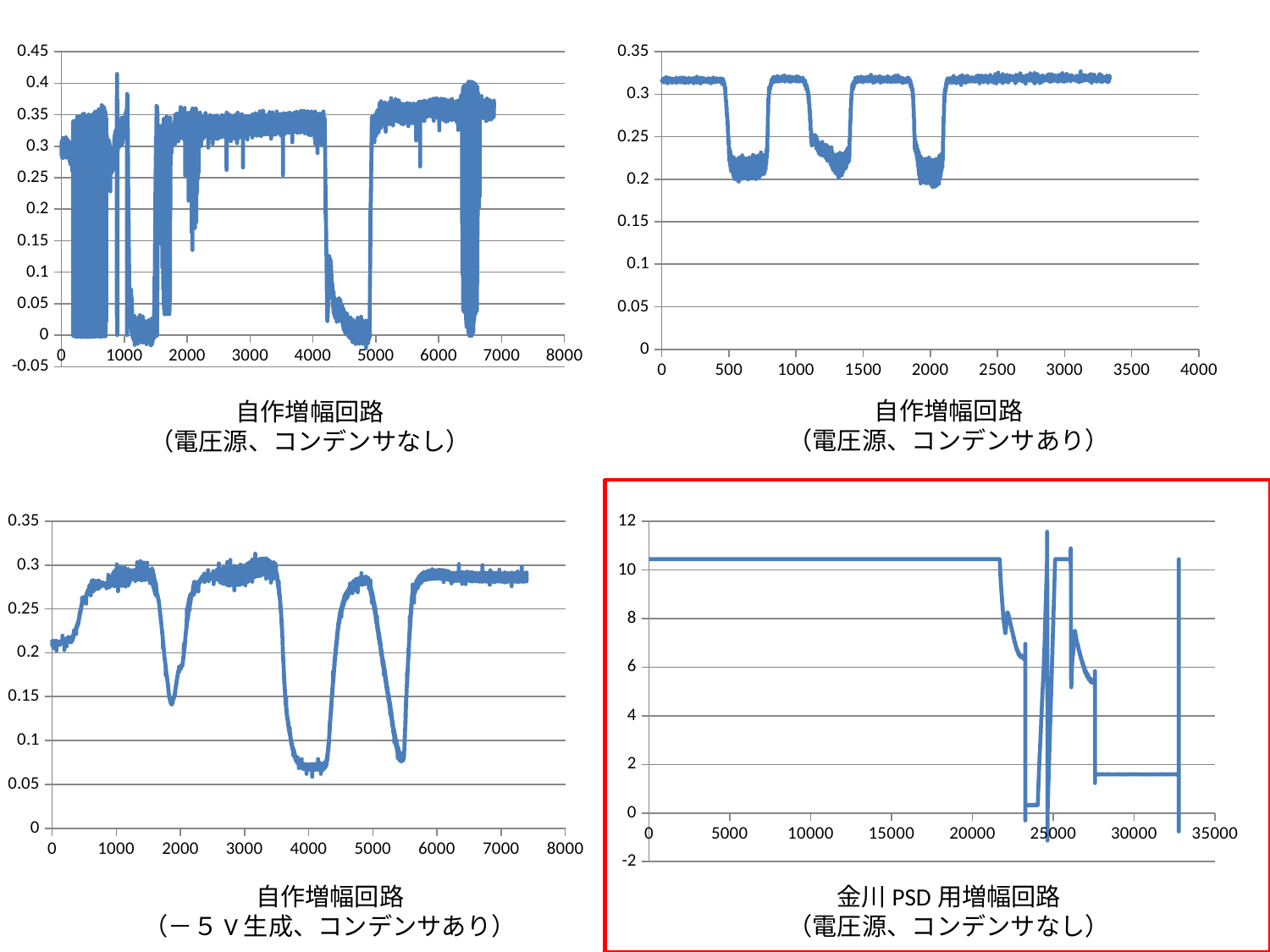

### Chart

| Category |  |
|---|---|

### Chart

| Category |  |
|---|---|
自作増幅回路
（電圧源、コンデンサあり）
自作増幅回路
（電圧源、コンデンサなし）

### Chart

| Category |  |
|---|---|

### Chart

| Category |  |
|---|---|
自作増幅回路
（－５V生成、コンデンサあり）
金川PSD用増幅回路
（電圧源、コンデンサなし）